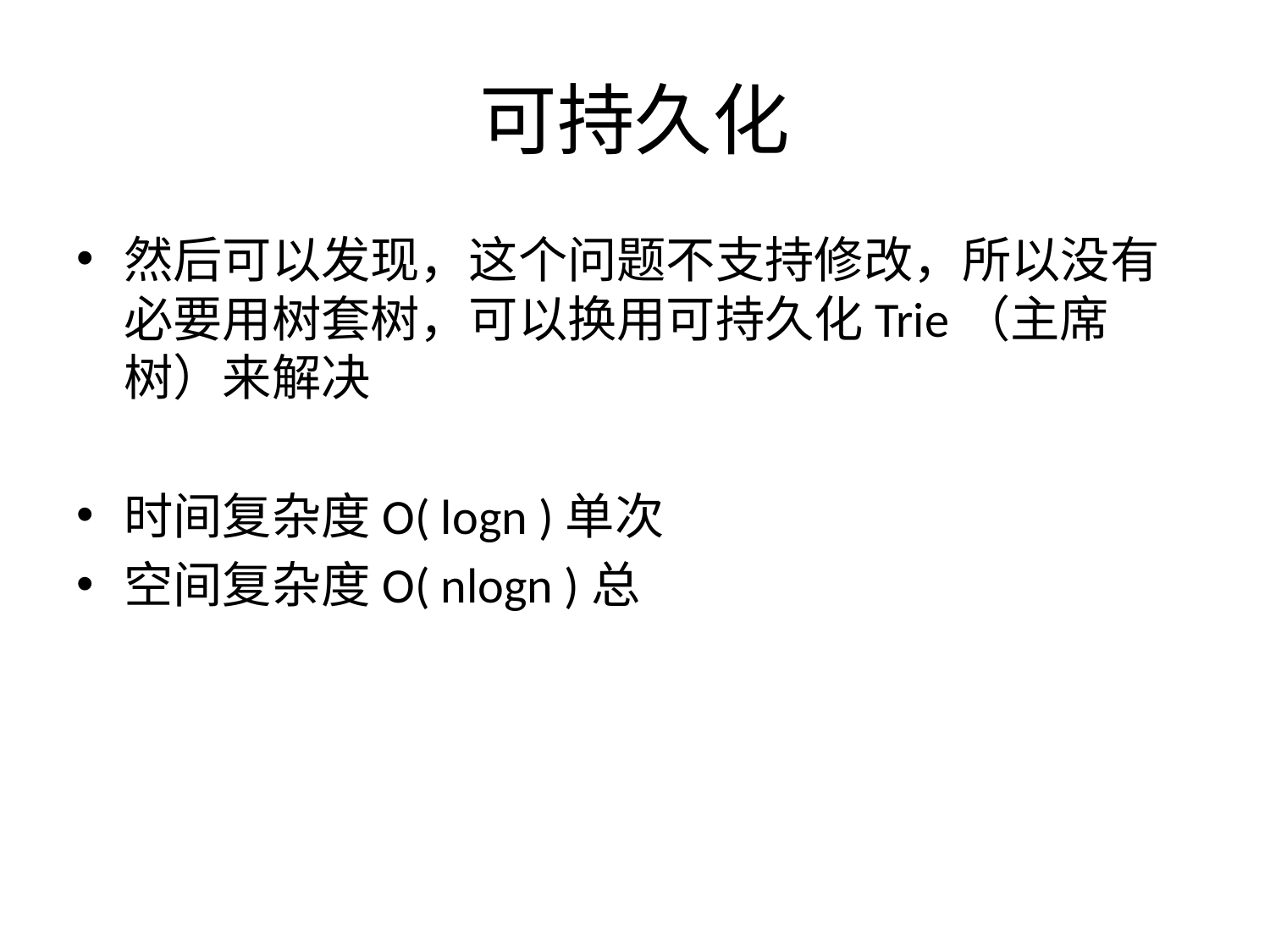

# 可持久化
然后可以发现，这个问题不支持修改，所以没有必要用树套树，可以换用可持久化Trie（主席树）来解决

时间复杂度O( logn )单次
空间复杂度O( nlogn )总